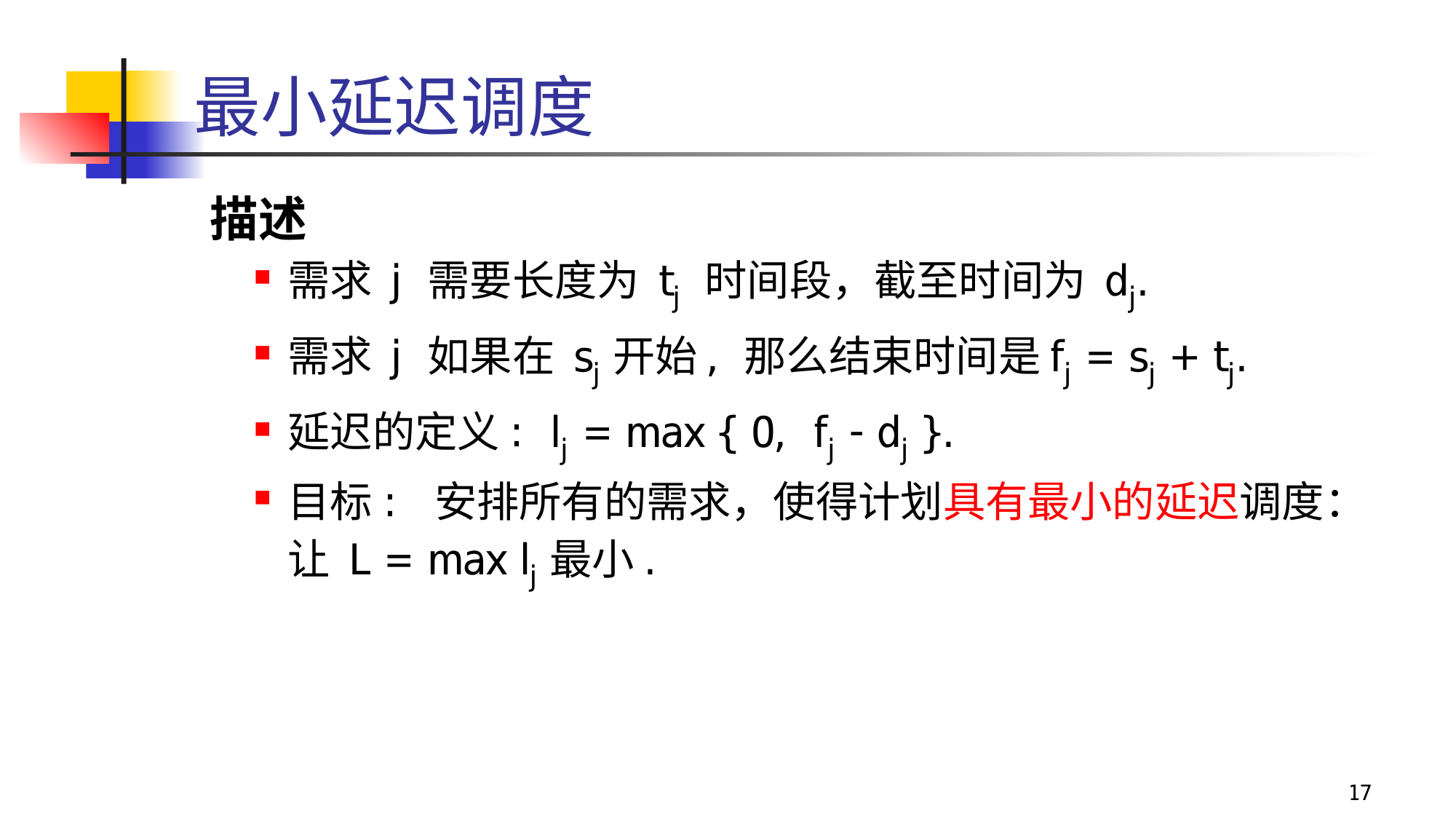

# 最小延迟调度
描述

需求 j 需要长度为 tj 时间段，截至时间为 dj.
需求 j 如果在 sj开始, 那么结束时间是fj = sj + tj.
延迟的定义:  lj = max { 0,  fj - dj }.
目标:  安排所有的需求，使得计划具有最小的延迟调度：让 L = max lj最小.

17